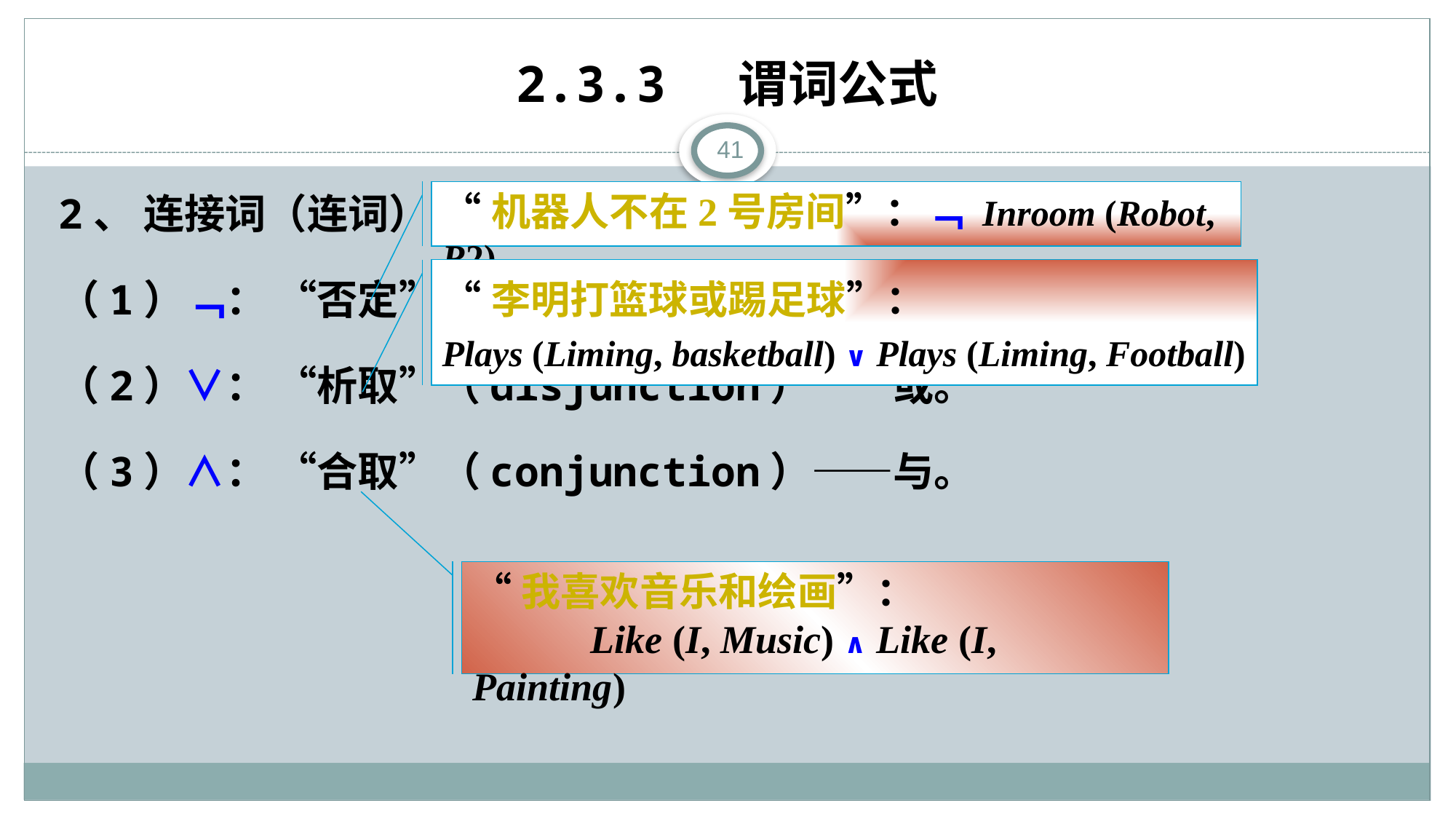

# 2.3.3  谓词公式
41
“机器人不在2号房间”：﹁ Inroom (Robot, R2)
2、 连接词（连词）
（1）﹁： “否定” （ negation ）或 “非”。
（2）∨： “析取”（disjunction）——或。
（3）∧： “合取”（conjunction）——与。
“李明打篮球或踢足球”：
Plays (Liming, basketball) ∨ Plays (Liming, Football)

“我喜欢音乐和绘画”：
            Like (I, Music) ∧ Like (I, Painting)